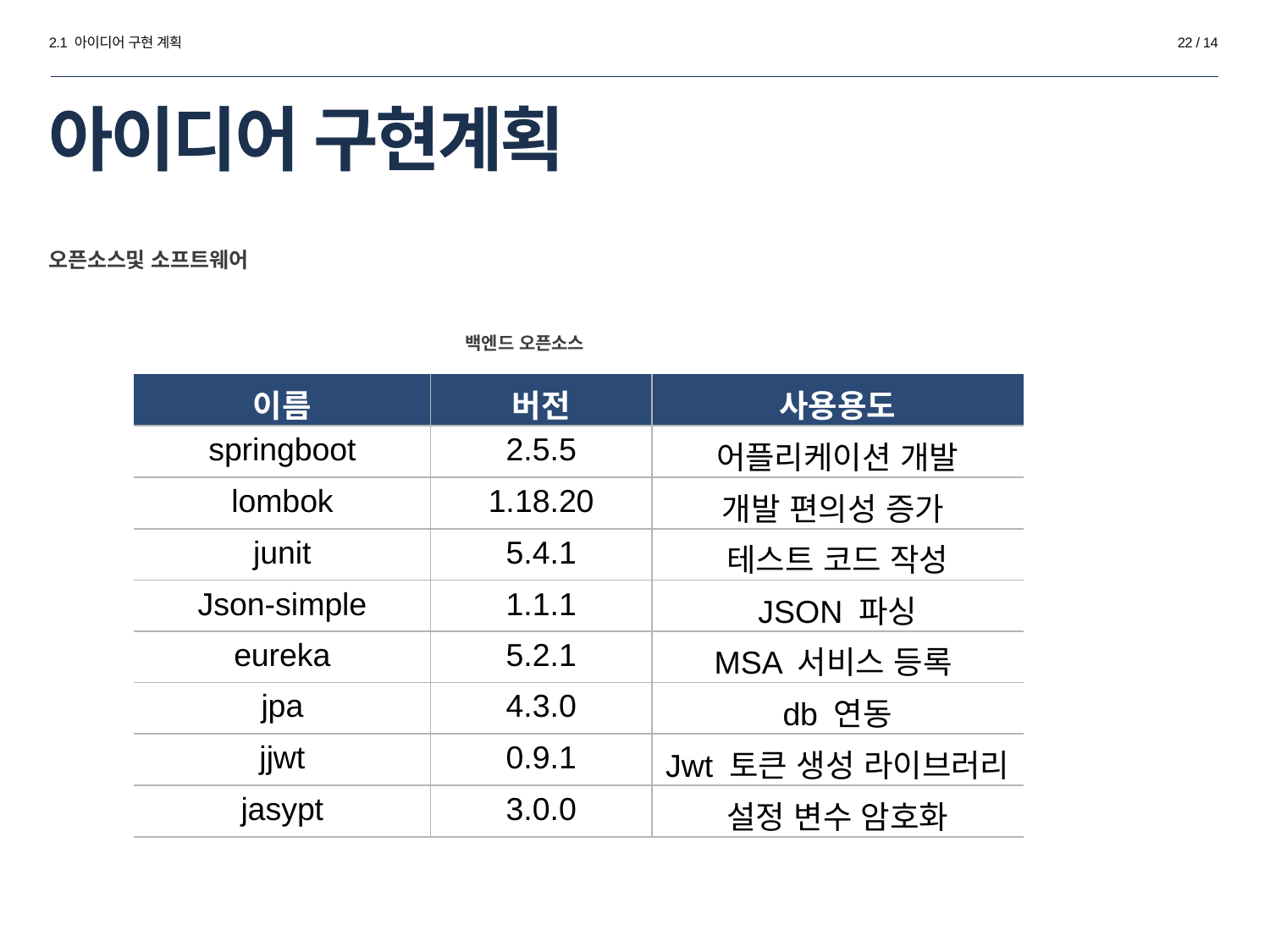

2.1 아이디어 구현 계획
22 / 14
# 아이디어 구현계획
오픈소스및 소프트웨어
백엔드 오픈소스
| 이름 | 버전 | 사용용도 |
| --- | --- | --- |
| springboot | 2.5.5 | 어플리케이션 개발 |
| lombok | 1.18.20 | 개발 편의성 증가 |
| junit | 5.4.1 | 테스트 코드 작성 |
| Json-simple | 1.1.1 | JSON 파싱 |
| eureka | 5.2.1 | MSA 서비스 등록 |
| jpa | 4.3.0 | db 연동 |
| jjwt | 0.9.1 | Jwt 토큰 생성 라이브러리 |
| jasypt | 3.0.0 | 설정 변수 암호화 |